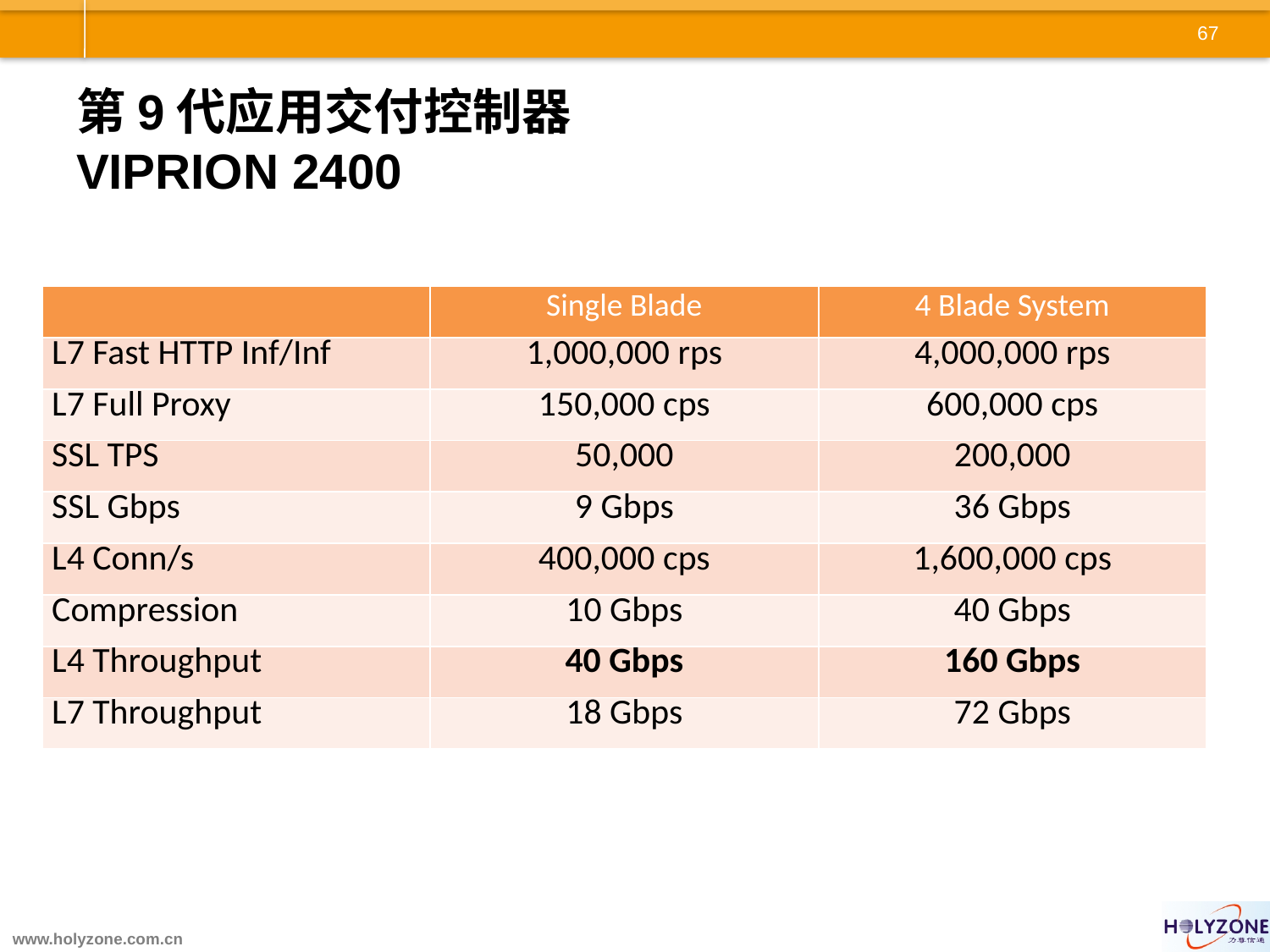

# 第9代应用交付控制器 VIPRION 2400
|  | Single Blade | 4 Blade System |
| --- | --- | --- |
| L7 Fast HTTP Inf/Inf | 1,000,000 rps | 4,000,000 rps |
| L7 Full Proxy | 150,000 cps | 600,000 cps |
| SSL TPS | 50,000 | 200,000 |
| SSL Gbps | 9 Gbps | 36 Gbps |
| L4 Conn/s | 400,000 cps | 1,600,000 cps |
| Compression | 10 Gbps | 40 Gbps |
| L4 Throughput | 40 Gbps | 160 Gbps |
| L7 Throughput | 18 Gbps | 72 Gbps |